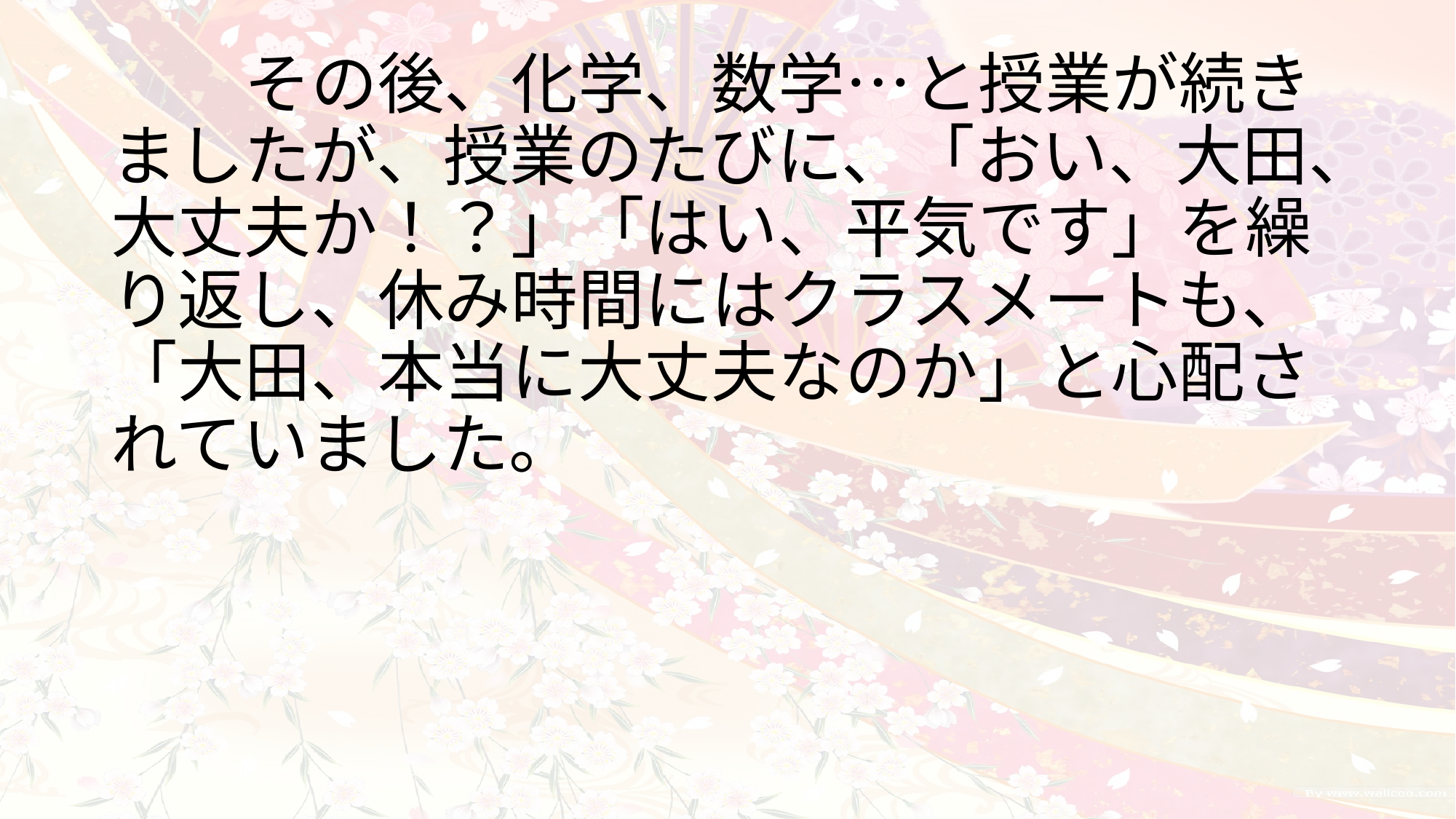

その後、化学、数学…と授業が続きましたが、授業のたびに、「おい、大田、大丈夫か！？」「はい、平気です」を繰り返し、休み時間にはクラスメートも、「大田、本当に大丈夫なのか」と心配されていました。